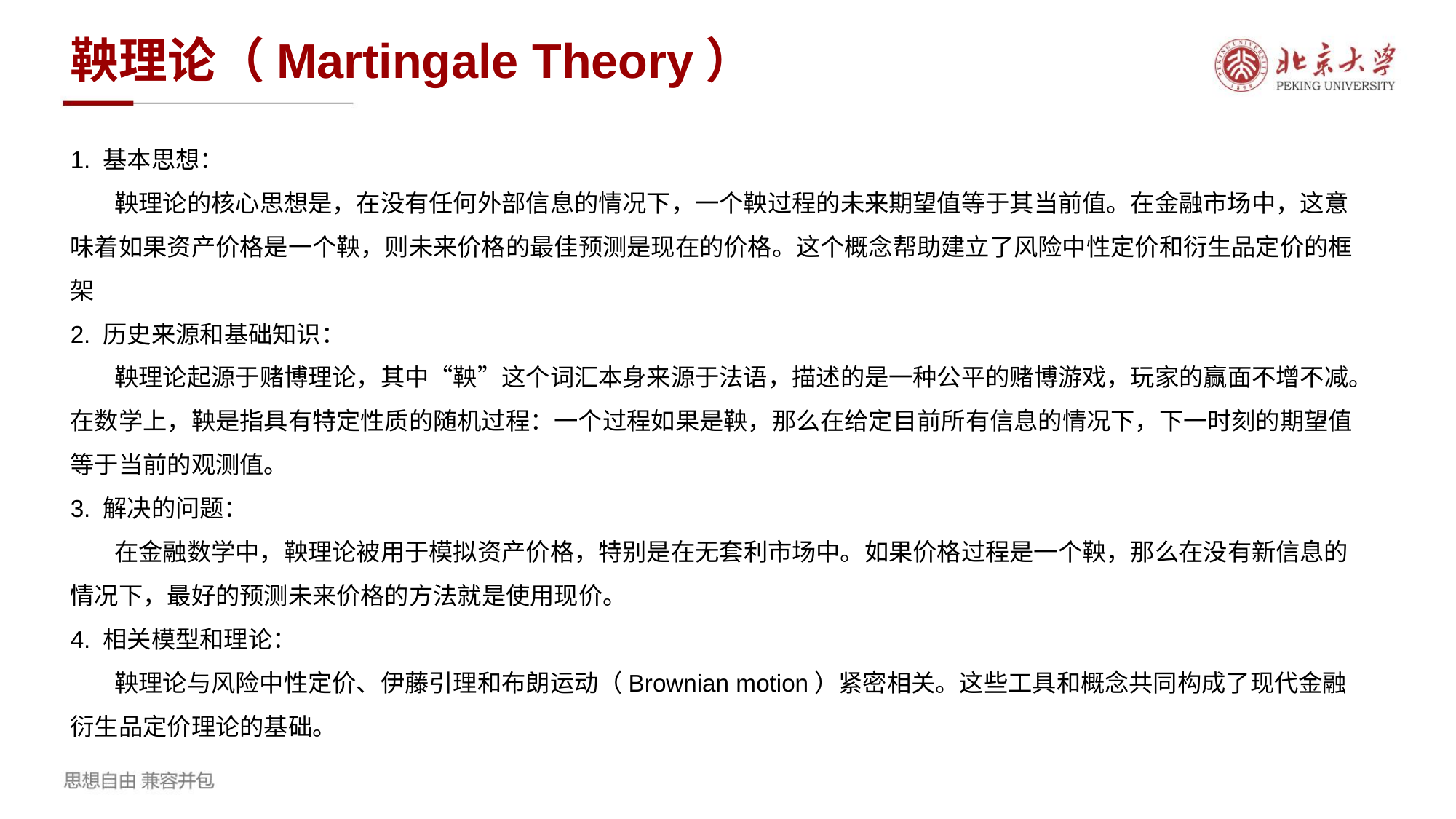

鞅理论（Martingale Theory）
1. 基本思想：
       鞅理论的核心思想是，在没有任何外部信息的情况下，一个鞅过程的未来期望值等于其当前值。在金融市场中，这意味着如果资产价格是一个鞅，则未来价格的最佳预测是现在的价格。这个概念帮助建立了风险中性定价和衍生品定价的框架
2. 历史来源和基础知识：
       鞅理论起源于赌博理论，其中“鞅”这个词汇本身来源于法语，描述的是一种公平的赌博游戏，玩家的赢面不增不减。在数学上，鞅是指具有特定性质的随机过程：一个过程如果是鞅，那么在给定目前所有信息的情况下，下一时刻的期望值等于当前的观测值。
3. 解决的问题：
       在金融数学中，鞅理论被用于模拟资产价格，特别是在无套利市场中。如果价格过程是一个鞅，那么在没有新信息的情况下，最好的预测未来价格的方法就是使用现价。
4. 相关模型和理论：
       鞅理论与风险中性定价、伊藤引理和布朗运动（Brownian motion）紧密相关。这些工具和概念共同构成了现代金融衍生品定价理论的基础。